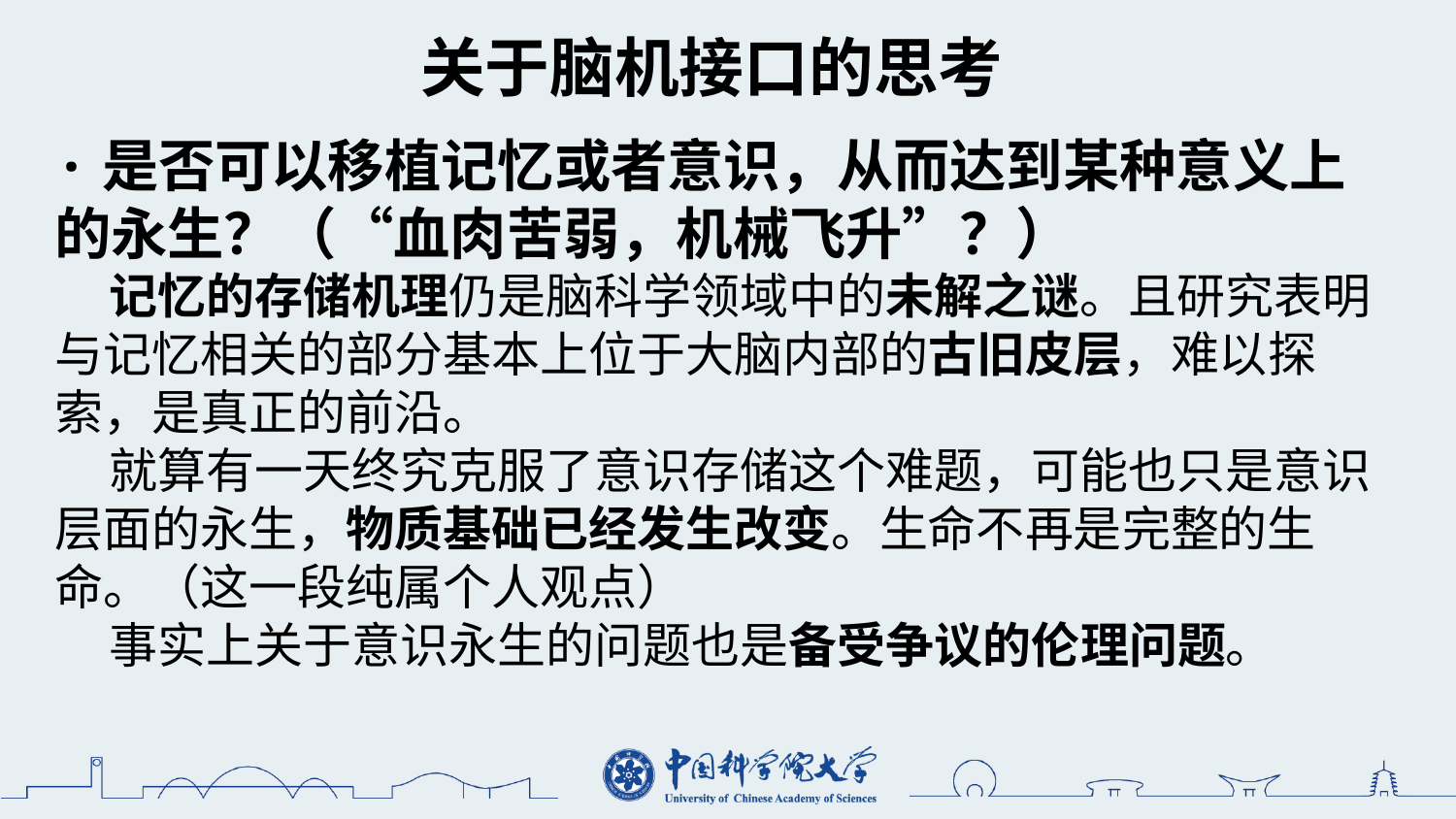

关于脑机接口的思考
·是否可以移植记忆或者意识，从而达到某种意义上的永生？（“血肉苦弱，机械飞升”？）
    记忆的存储机理仍是脑科学领域中的未解之谜。且研究表明与记忆相关的部分基本上位于大脑内部的古旧皮层，难以探索，是真正的前沿。
    就算有一天终究克服了意识存储这个难题，可能也只是意识层面的永生，物质基础已经发生改变。生命不再是完整的生命。（这一段纯属个人观点）
    事实上关于意识永生的问题也是备受争议的伦理问题。